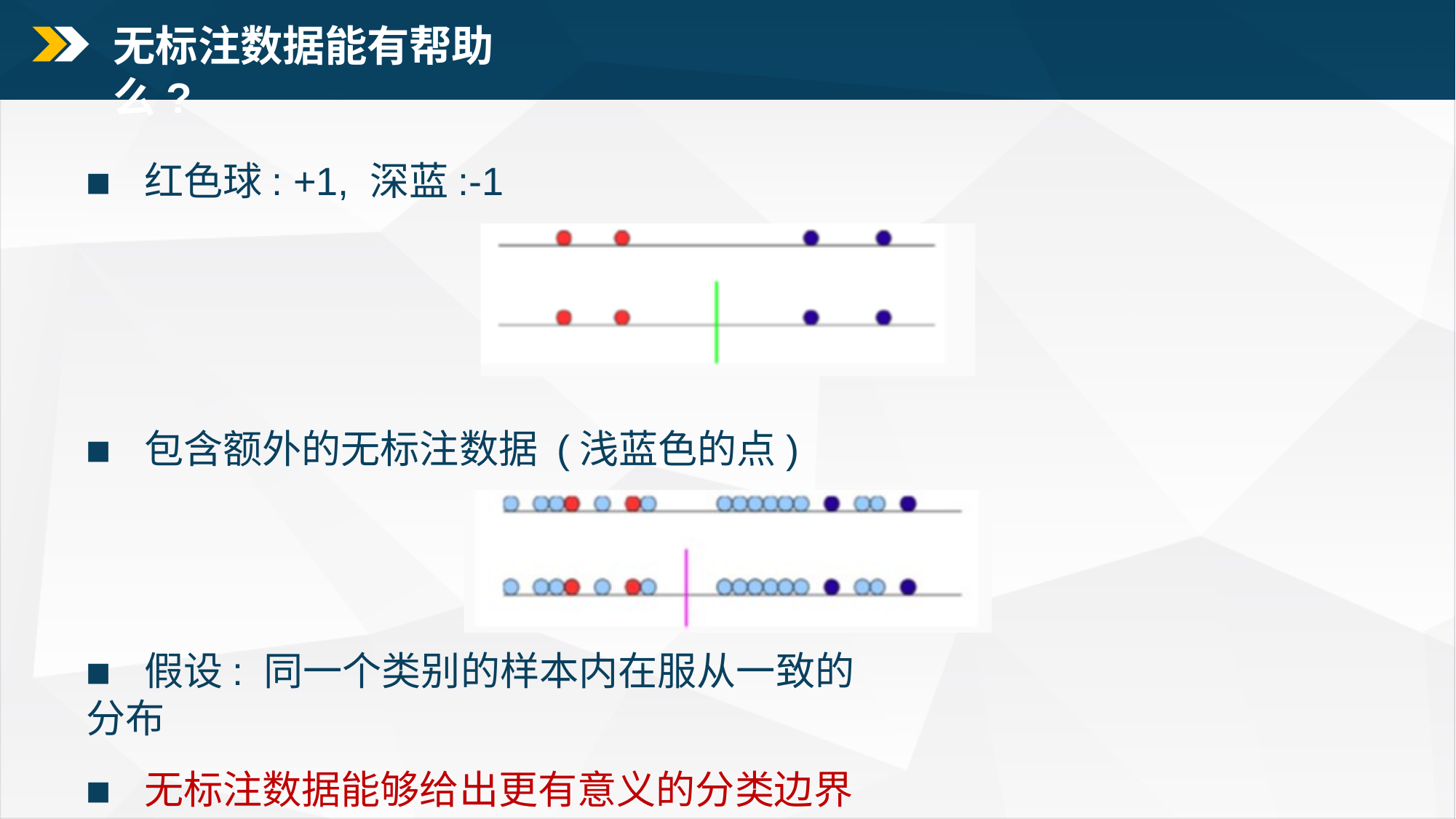

# 无标注数据能有帮助么?

◼红色球: +1, 深蓝:-1

◼包含额外的无标注数据(浅蓝色的点)

◼假设: 同一个类别的样本内在服从一致的分布
◼无标注数据能够给出更有意义的分类边界